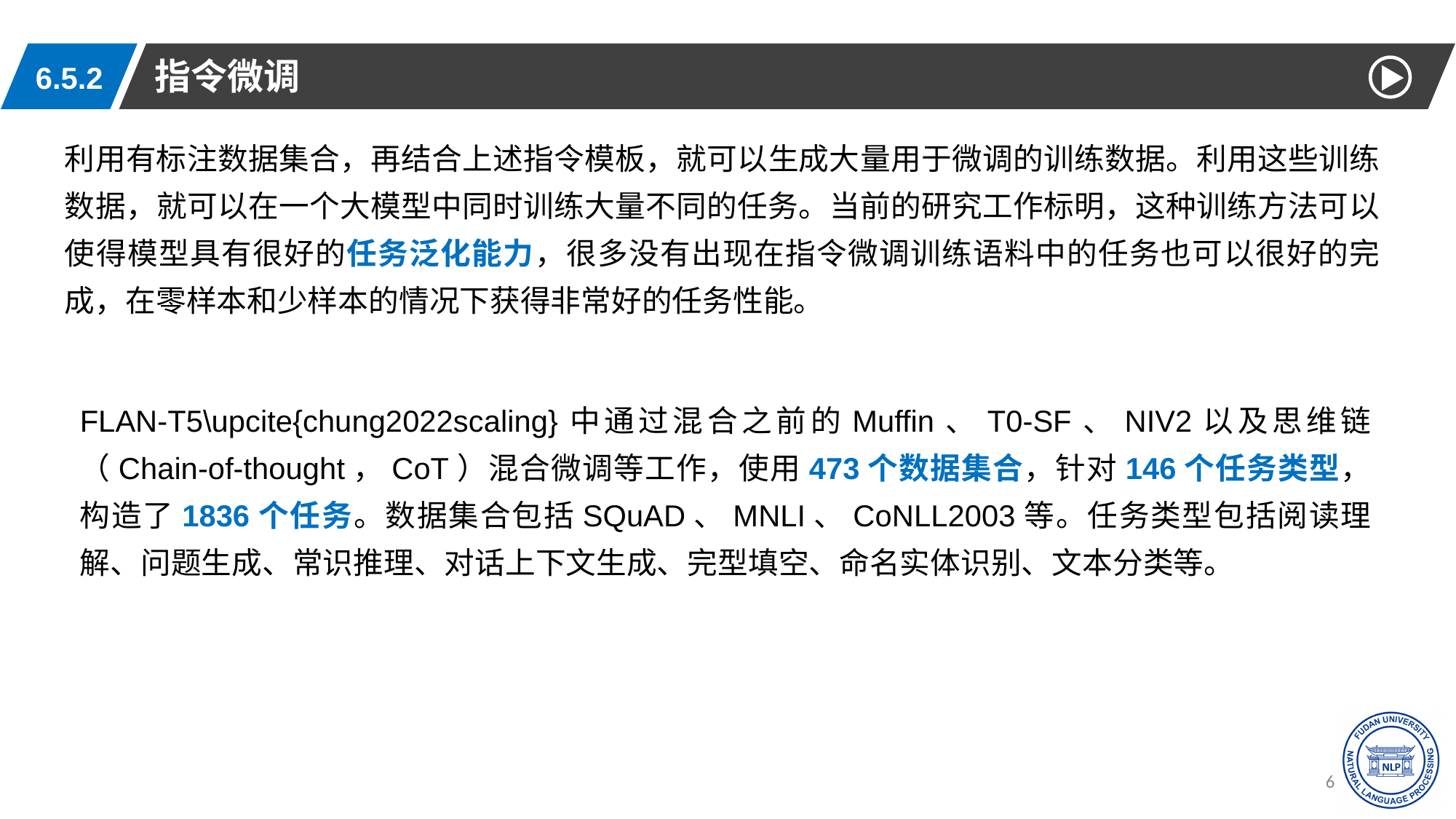

指令微调
6.5.2

利用有标注数据集合，再结合上述指令模板，就可以生成大量用于微调的训练数据。利用这些训练数据，就可以在一个大模型中同时训练大量不同的任务。当前的研究工作标明，这种训练方法可以使得模型具有很好的任务泛化能力，很多没有出现在指令微调训练语料中的任务也可以很好的完成，在零样本和少样本的情况下获得非常好的任务性能。
FLAN-T5\upcite{chung2022scaling}中通过混合之前的Muffin、T0-SF、NIV2以及思维链（Chain-of-thought，CoT）混合微调等工作，使用473个数据集合，针对146个任务类型，构造了1836个任务。数据集合包括SQuAD、MNLI、CoNLL2003等。任务类型包括阅读理解、问题生成、常识推理、对话上下文生成、完型填空、命名实体识别、文本分类等。
63